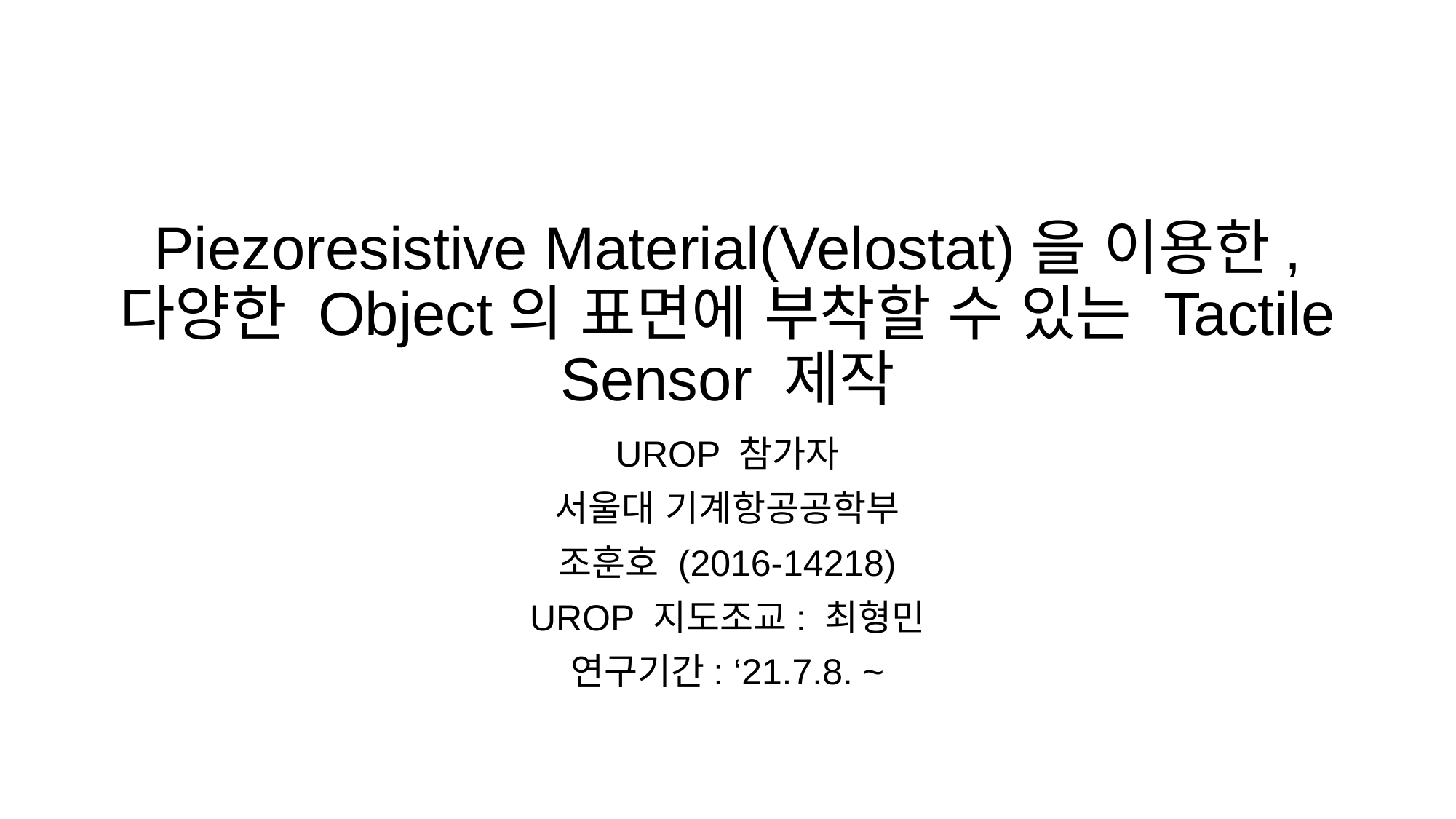

# Piezoresistive Material(Velostat)을 이용한, 다양한 Object의 표면에 부착할 수 있는 Tactile Sensor 제작
UROP 참가자
서울대 기계항공공학부
조훈호 (2016-14218)
UROP 지도조교: 최형민
연구기간: ‘21.7.8. ~